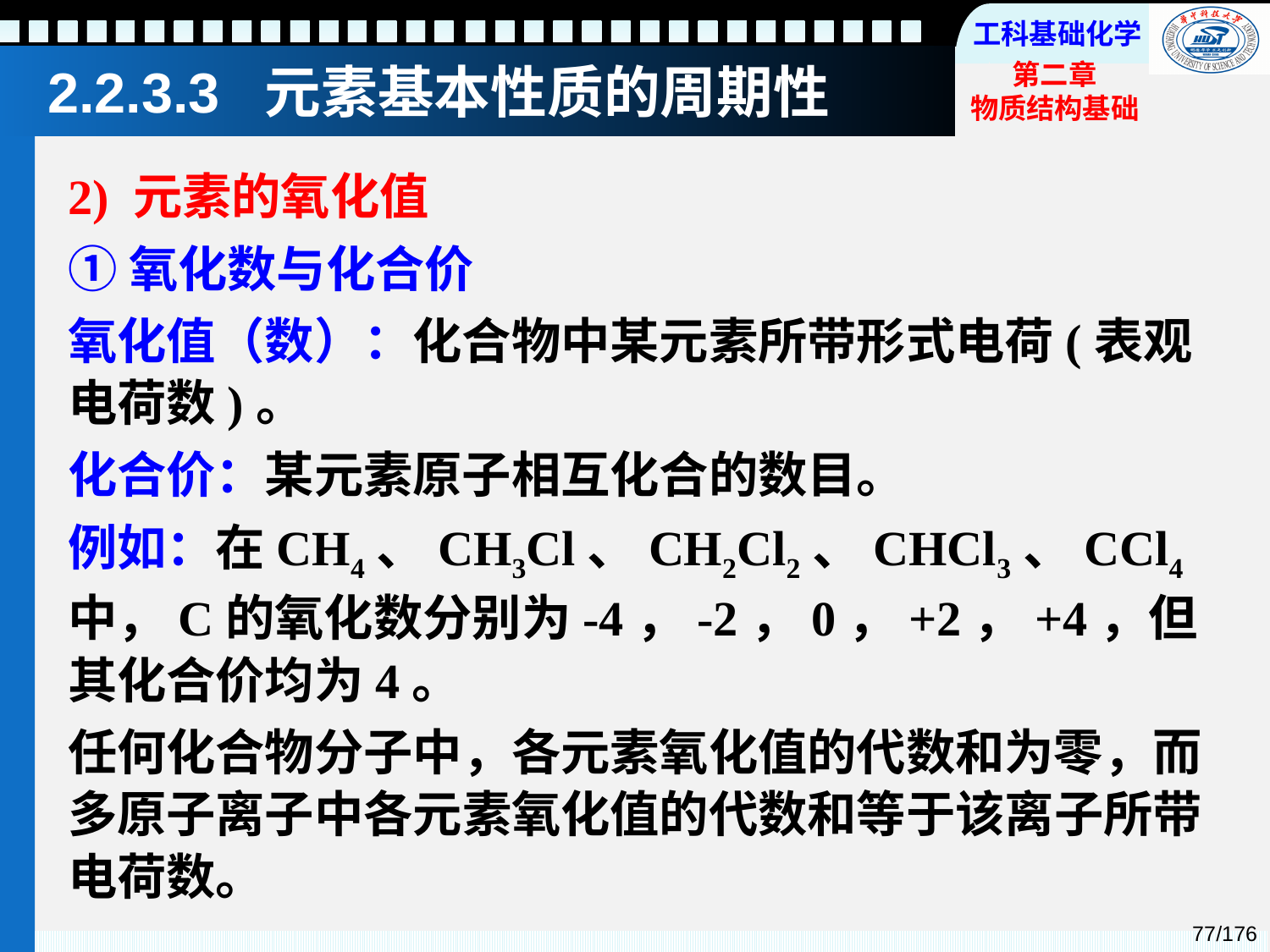

# 2.2.3.3  元素基本性质的周期性
2) 元素的氧化值
①氧化数与化合价
氧化值（数）：化合物中某元素所带形式电荷(表观电荷数)。
化合价：某元素原子相互化合的数目。
例如：在CH4、CH3Cl、CH2Cl2、CHCl3、CCl4中，C的氧化数分别为-4，-2，0，+2，+4，但其化合价均为4。
任何化合物分子中，各元素氧化值的代数和为零，而多原子离子中各元素氧化值的代数和等于该离子所带电荷数。